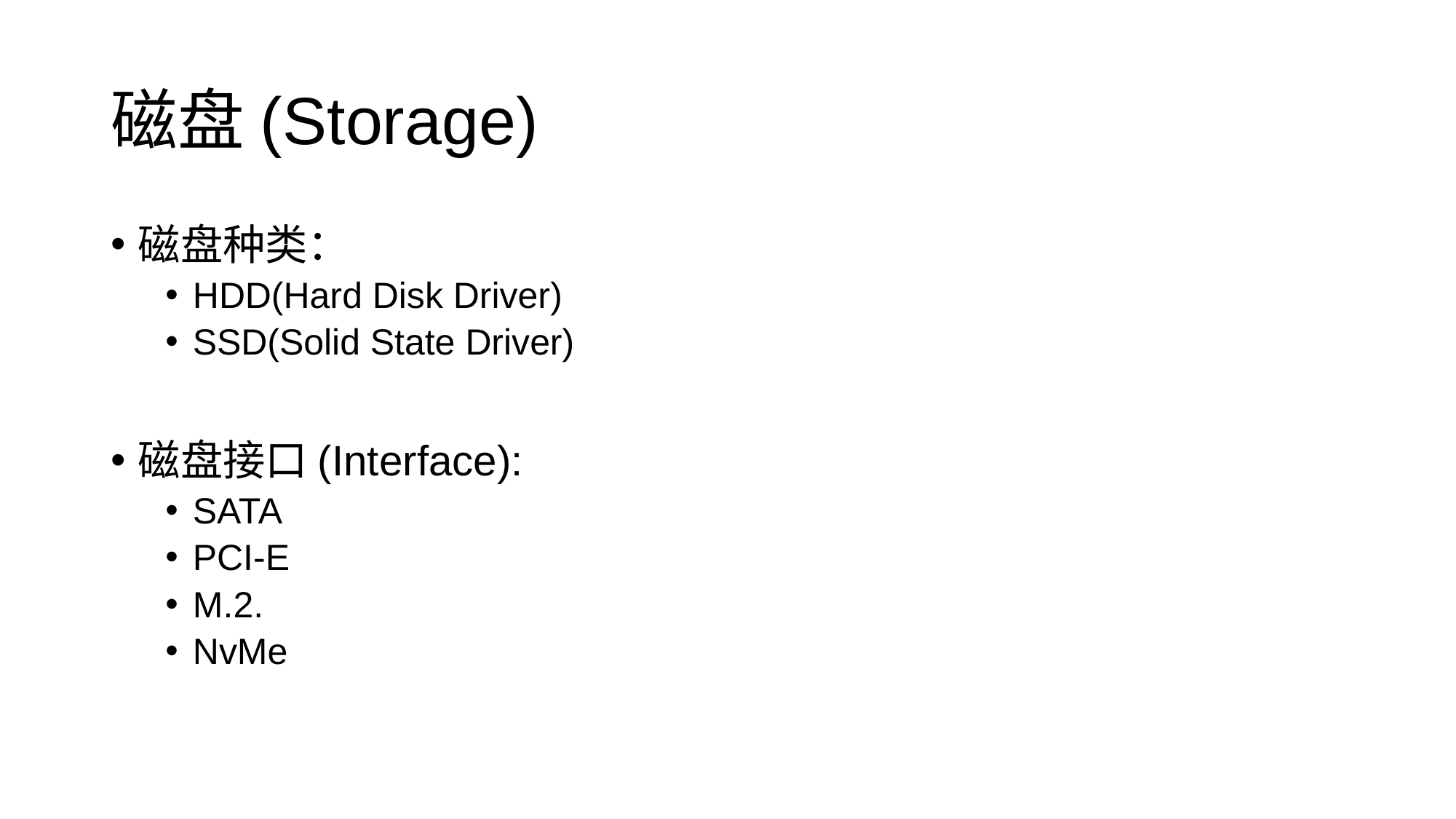

# 磁盘(Storage)
磁盘种类：
HDD(Hard Disk Driver)
SSD(Solid State Driver)

磁盘接口(Interface):
SATA
PCI-E
M.2.
NvMe